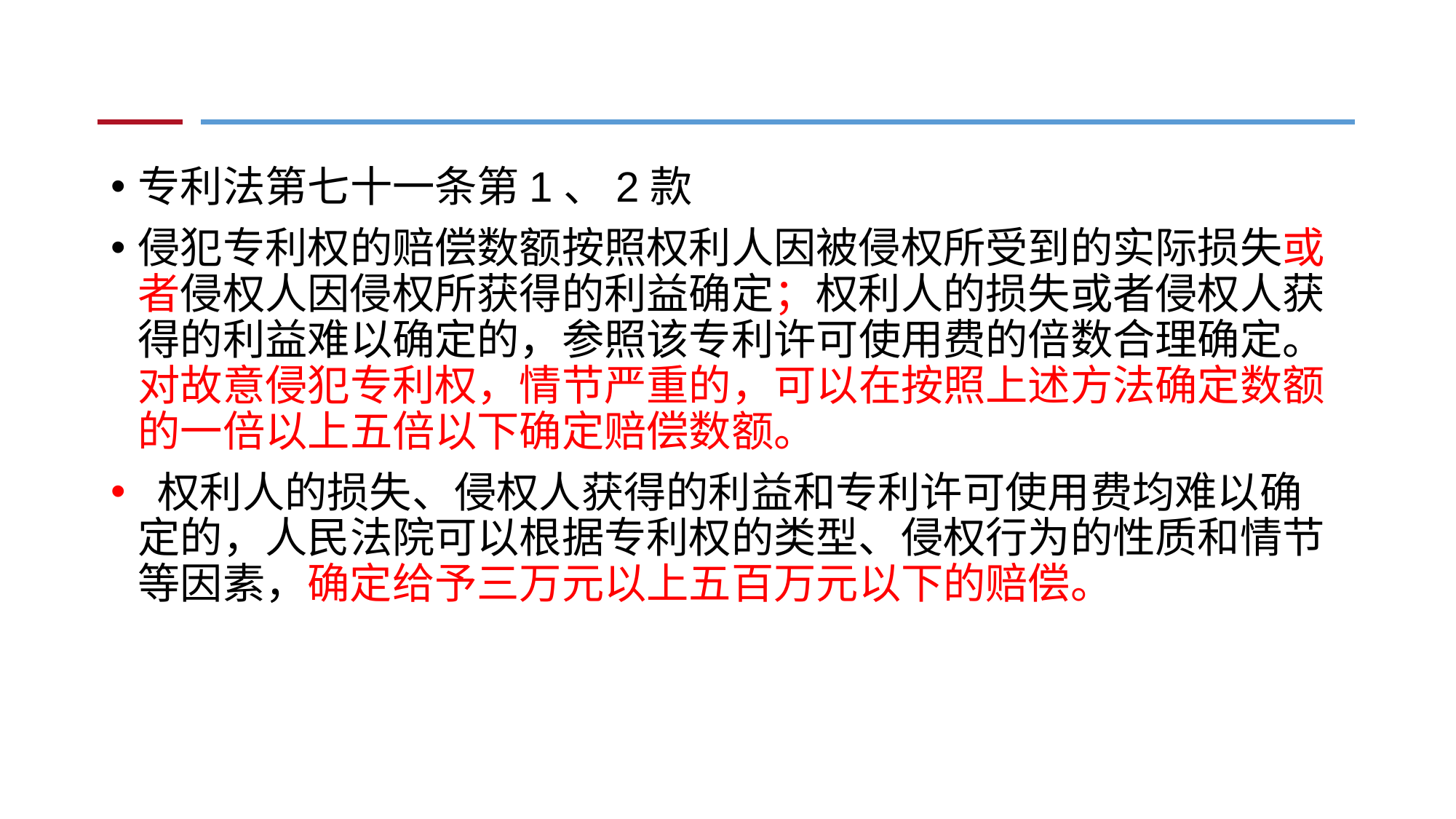

#
专利法第七十一条第1、2款
侵犯专利权的赔偿数额按照权利人因被侵权所受到的实际损失或者侵权人因侵权所获得的利益确定；权利人的损失或者侵权人获得的利益难以确定的，参照该专利许可使用费的倍数合理确定。对故意侵犯专利权，情节严重的，可以在按照上述方法确定数额的一倍以上五倍以下确定赔偿数额。
 权利人的损失、侵权人获得的利益和专利许可使用费均难以确定的，人民法院可以根据专利权的类型、侵权行为的性质和情节等因素，确定给予三万元以上五百万元以下的赔偿。